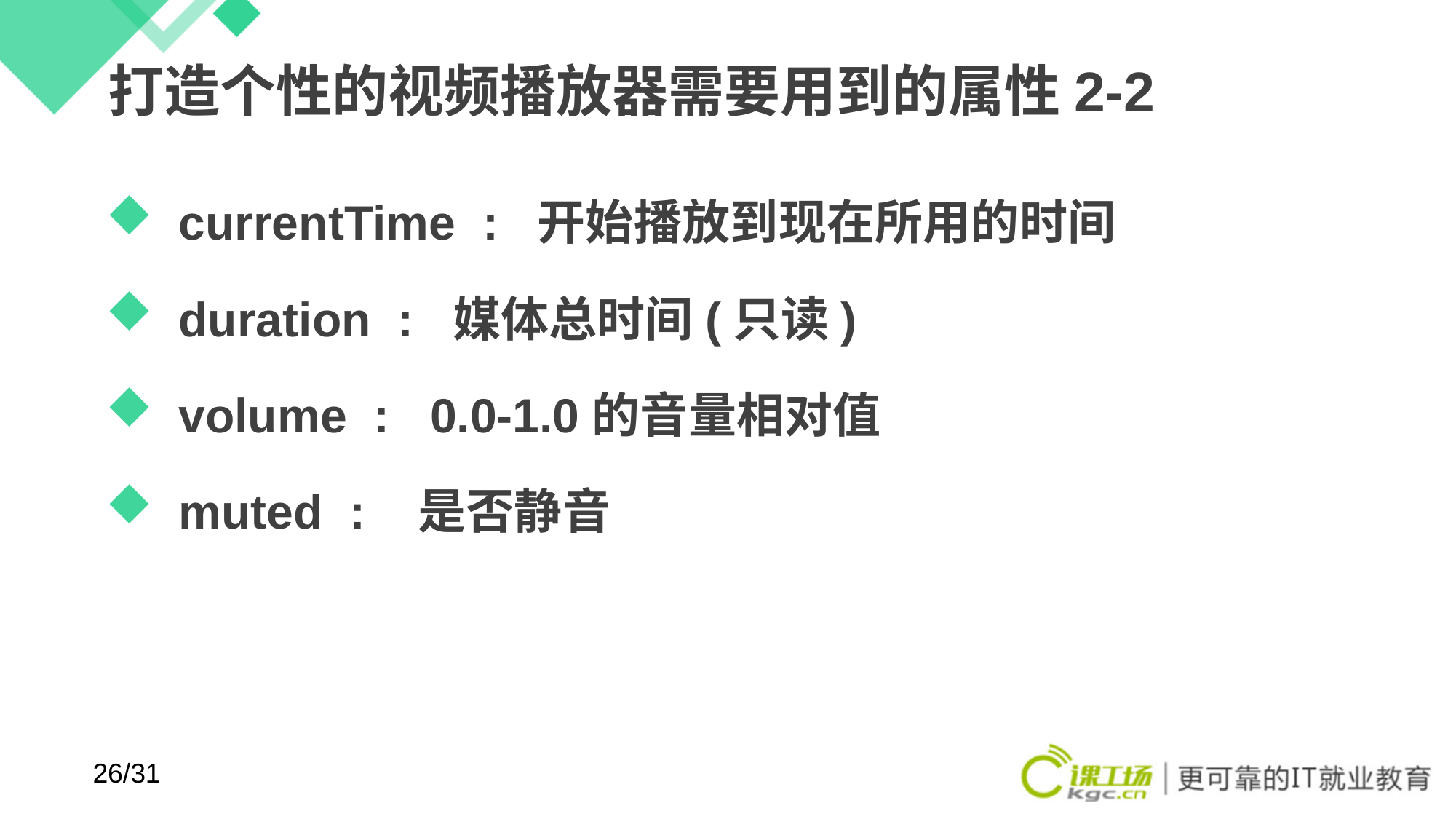

# 打造个性的视频播放器需要用到的属性2-2
currentTime  :  开始播放到现在所用的时间
duration  :  媒体总时间(只读)
volume  :   0.0-1.0的音量相对值
muted  :   是否静音